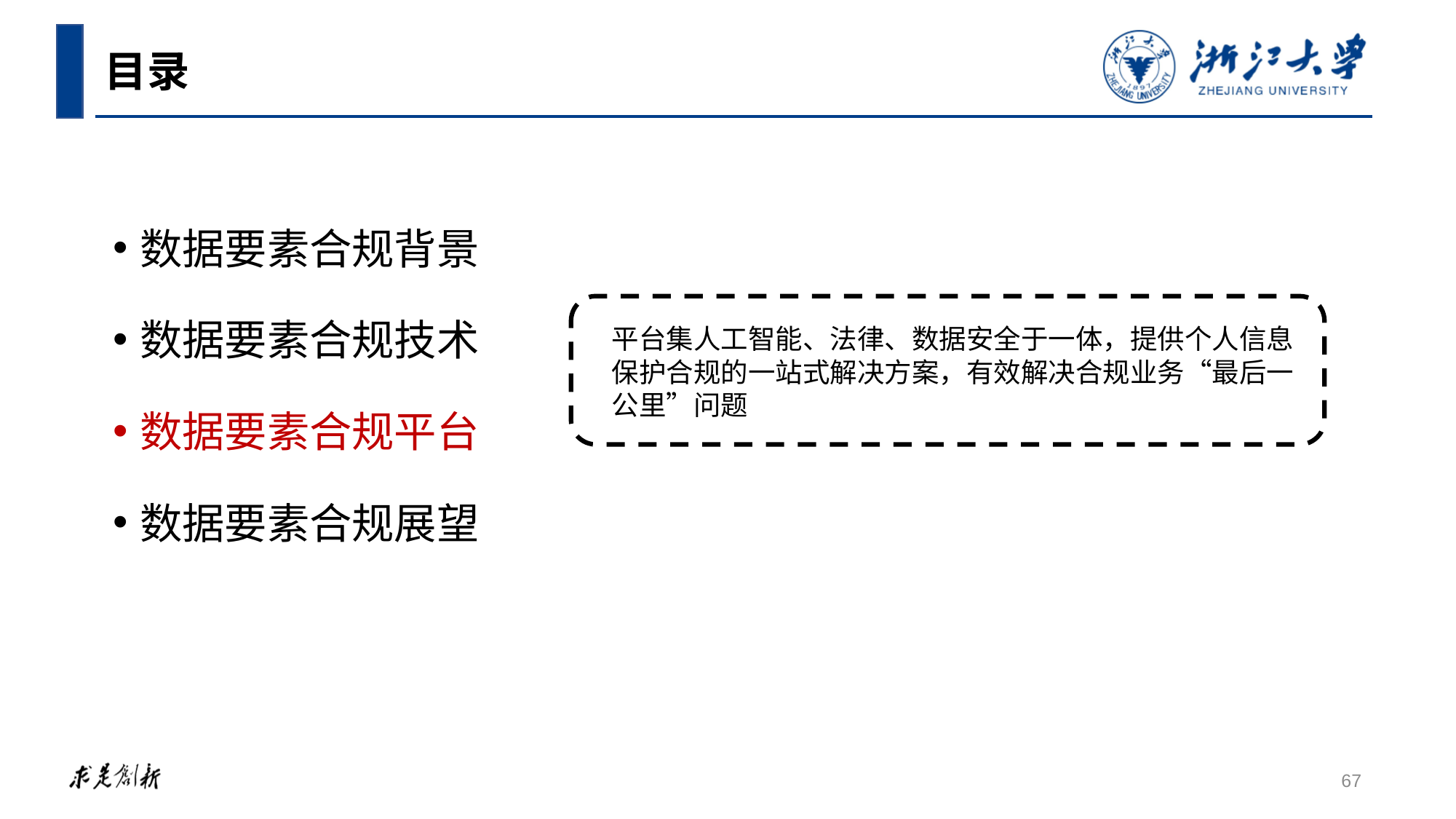

目录
数据要素合规背景
数据要素合规技术
数据要素合规平台
数据要素合规展望

平台集人工智能、法律、数据安全于一体，提供个人信息保护合规的一站式解决方案，有效解决合规业务“最后一公里”问题
67